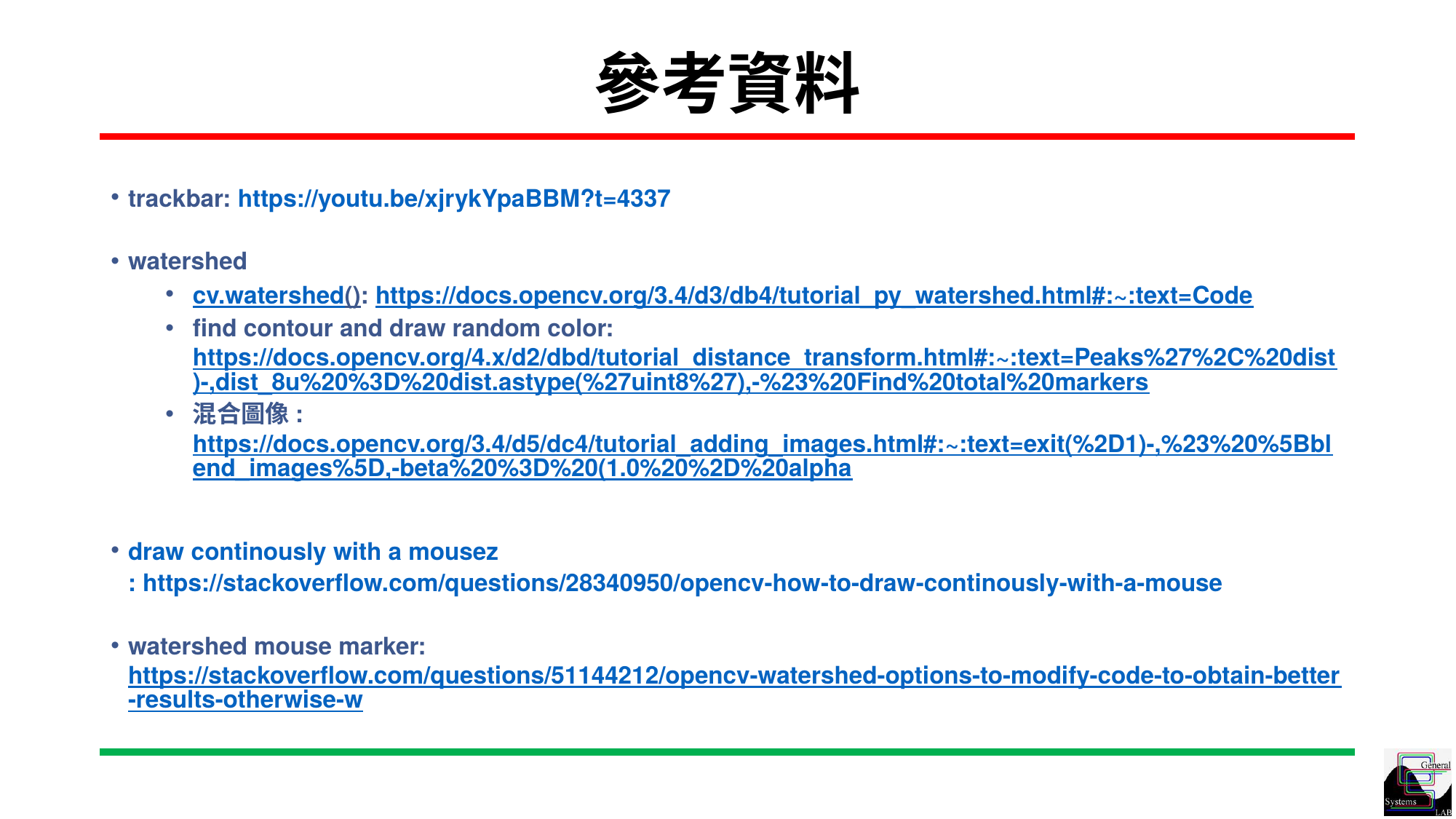

# 參考資料

trackbar: https://youtu.be/xjrykYpaBBM?t=4337

watershed
cv.watershed(): https://docs.opencv.org/3.4/d3/db4/tutorial_py_watershed.html#:~:text=Code
find contour and draw random color: https://docs.opencv.org/4.x/d2/dbd/tutorial_distance_transform.html#:~:text=Peaks%27%2C%20dist)-,dist_8u%20%3D%20dist.astype(%27uint8%27),-%23%20Find%20total%20markers
混合圖像: https://docs.opencv.org/3.4/d5/dc4/tutorial_adding_images.html#:~:text=exit(%2D1)-,%23%20%5Bblend_images%5D,-beta%20%3D%20(1.0%20%2D%20alpha

draw continously with a mousez: https://stackoverflow.com/questions/28340950/opencv-how-to-draw-continously-with-a-mouse

watershed mouse marker: https://stackoverflow.com/questions/51144212/opencv-watershed-options-to-modify-code-to-obtain-better-results-otherwise-w